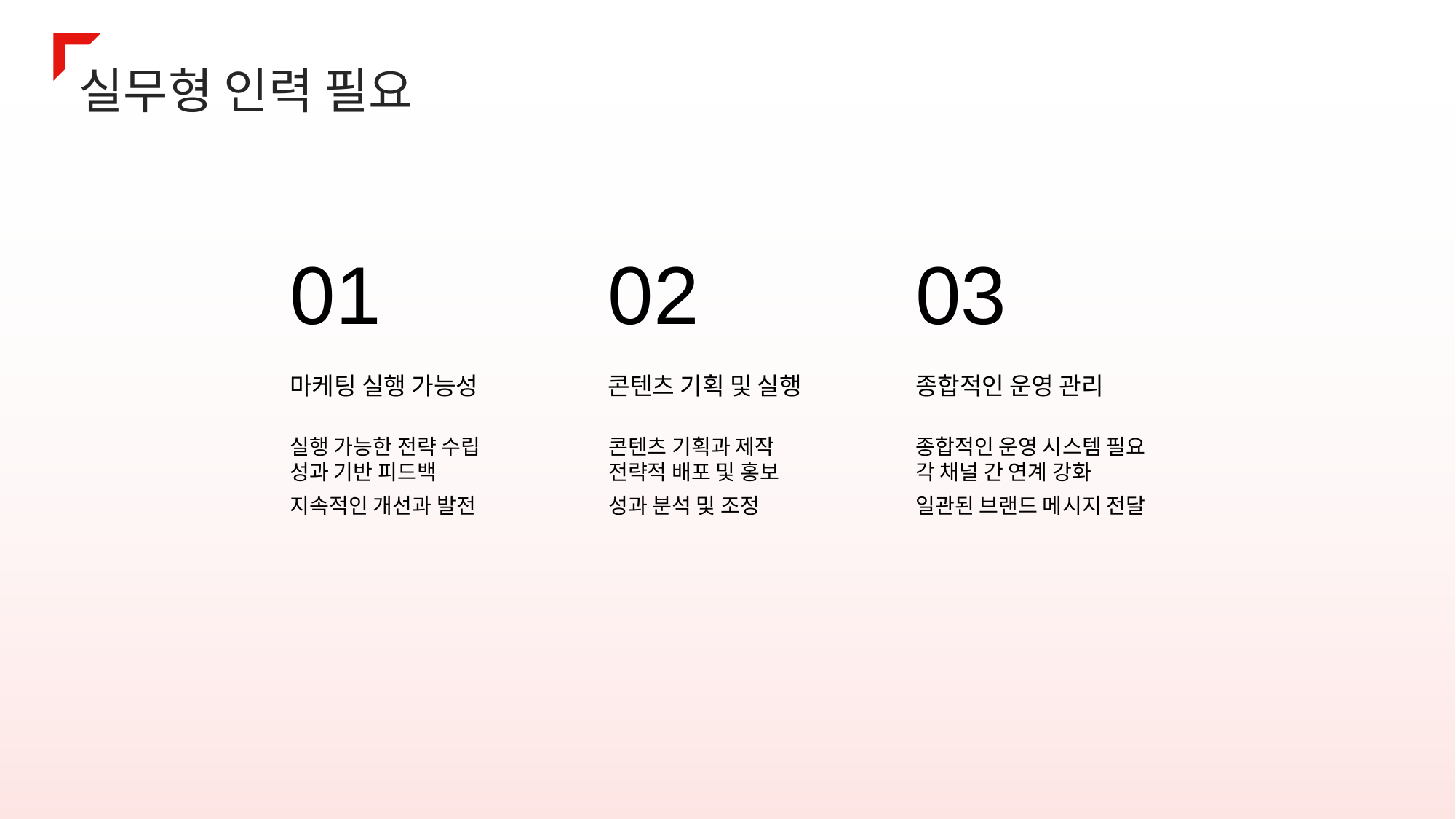

실무형 인력 필요
01
02
03
마케팅 실행 가능성
콘텐츠 기획 및 실행
종합적인 운영 관리
콘텐츠 기획과 제작
전략적 배포 및 홍보
성과 분석 및 조정
종합적인 운영 시스템 필요
각 채널 간 연계 강화
일관된 브랜드 메시지 전달
실행 가능한 전략 수립
성과 기반 피드백
지속적인 개선과 발전